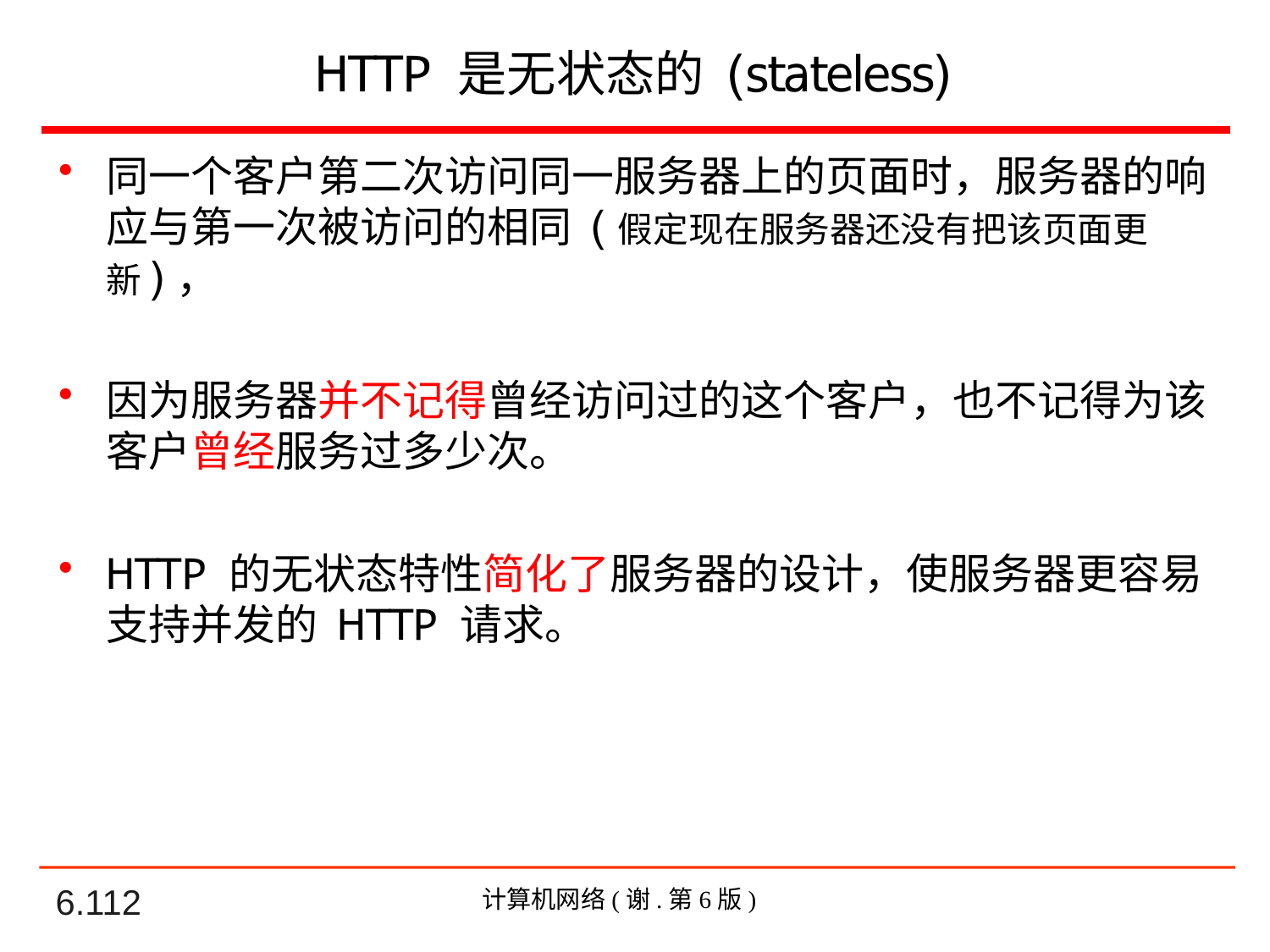

# HTTP 是无状态的 (stateless)
同一个客户第二次访问同一服务器上的页面时，服务器的响应与第一次被访问的相同 (假定现在服务器还没有把该页面更新)，

因为服务器并不记得曾经访问过的这个客户，也不记得为该客户曾经服务过多少次。

HTTP 的无状态特性简化了服务器的设计，使服务器更容易支持并发的 HTTP 请求。